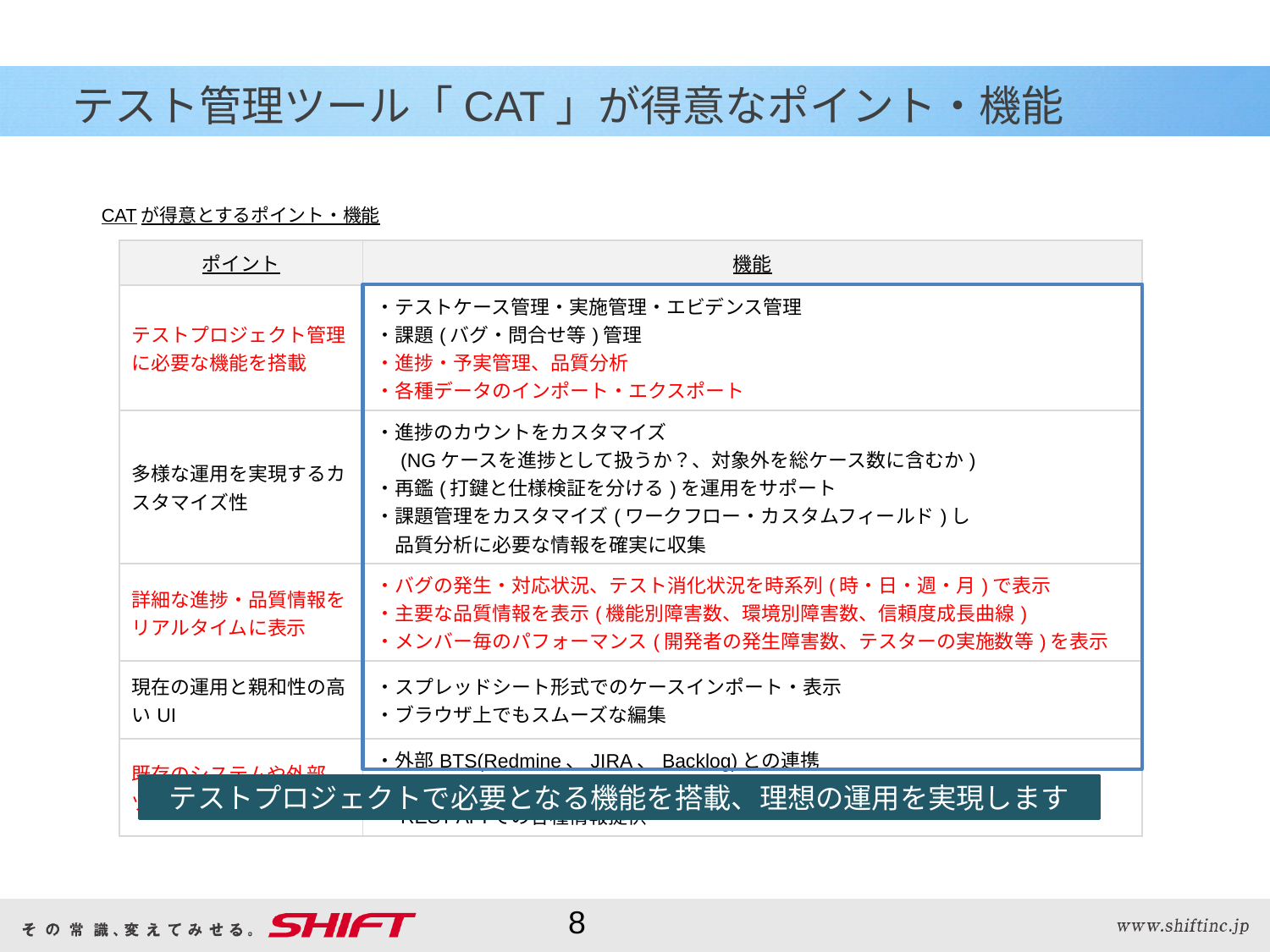

# テスト管理ツール「CAT」が得意なポイント・機能
CATが得意とするポイント・機能
| ポイント | 機能 |
| --- | --- |
| テストプロジェクト管理に必要な機能を搭載 | ・テストケース管理・実施管理・エビデンス管理 ・課題(バグ・問合せ等)管理 ・進捗・予実管理、品質分析 ・各種データのインポート・エクスポート |
| 多様な運用を実現するカスタマイズ性 | ・進捗のカウントをカスタマイズ 　(NGケースを進捗として扱うか？、対象外を総ケース数に含むか) ・再鑑(打鍵と仕様検証を分ける)を運用をサポート ・課題管理をカスタマイズ(ワークフロー・カスタムフィールド)し 　品質分析に必要な情報を確実に収集 |
| 詳細な進捗・品質情報をリアルタイムに表示 | ・バグの発生・対応状況、テスト消化状況を時系列(時・日・週・月)で表示 ・主要な品質情報を表示(機能別障害数、環境別障害数、信頼度成長曲線) ・メンバー毎のパフォーマンス(開発者の発生障害数、テスターの実施数等)を表示 |
| 現在の運用と親和性の高いUI | ・スプレッドシート形式でのケースインポート・表示 ・ブラウザ上でもスムーズな編集 |
| 既存のシステムや外部ツールと統合 | ・外部BTS(Redmine、JIRA、Backlog)との連携 ・ビジネスチャット(Teams、Slackとの連携) ・REST APIでの各種情報提供 |

テストプロジェクトで必要となる機能を搭載、理想の運用を実現します
8